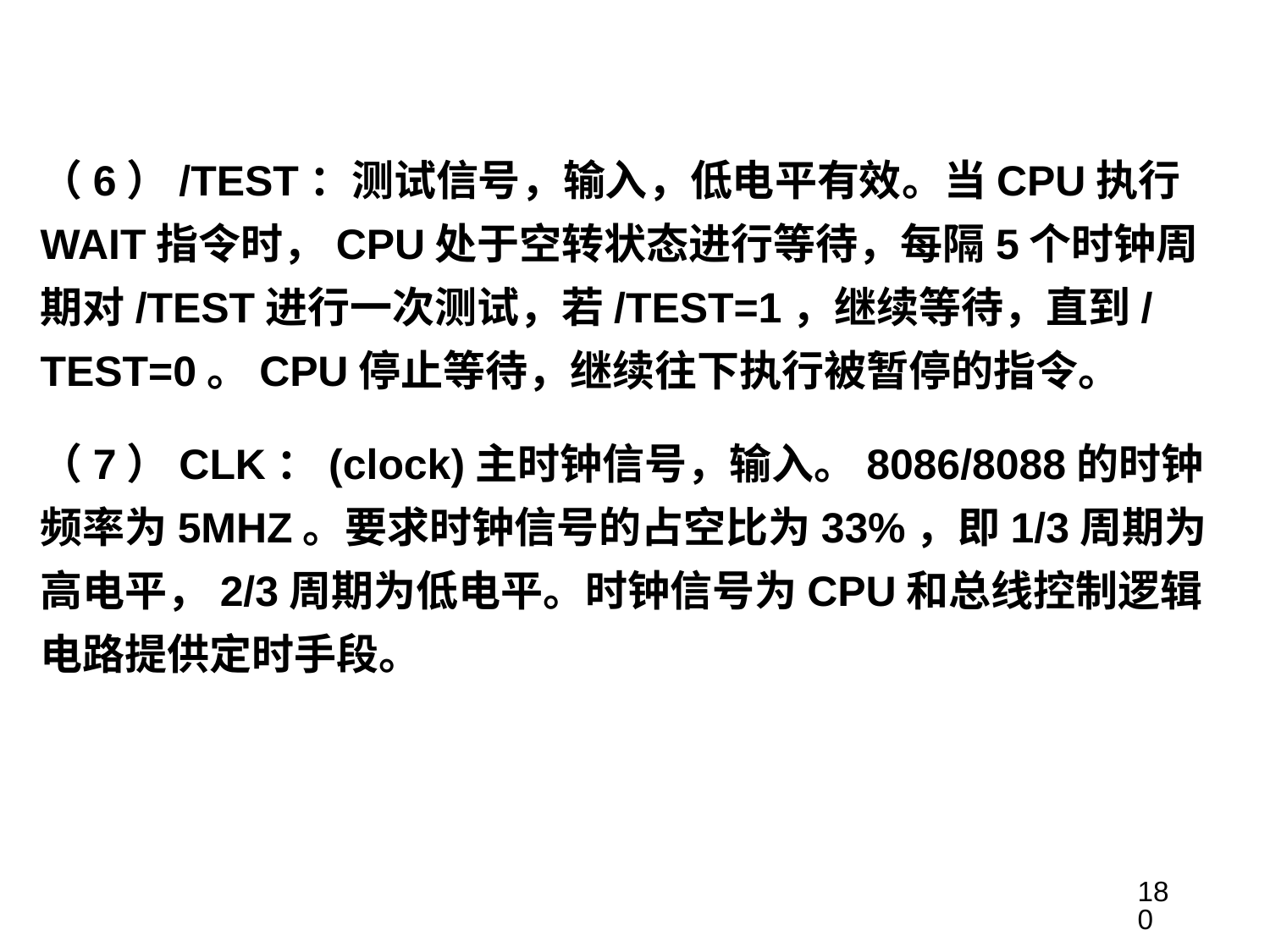

（6）/TEST：测试信号，输入，低电平有效。当CPU执行WAIT指令时，CPU处于空转状态进行等待，每隔5个时钟周期对/TEST进行一次测试，若/TEST=1，继续等待，直到/TEST=0。CPU停止等待，继续往下执行被暂停的指令。
（7）CLK：(clock)主时钟信号，输入。8086/8088的时钟频率为5MHZ。要求时钟信号的占空比为33%，即1/3周期为高电平，2/3周期为低电平。时钟信号为CPU和总线控制逻辑电路提供定时手段。
180